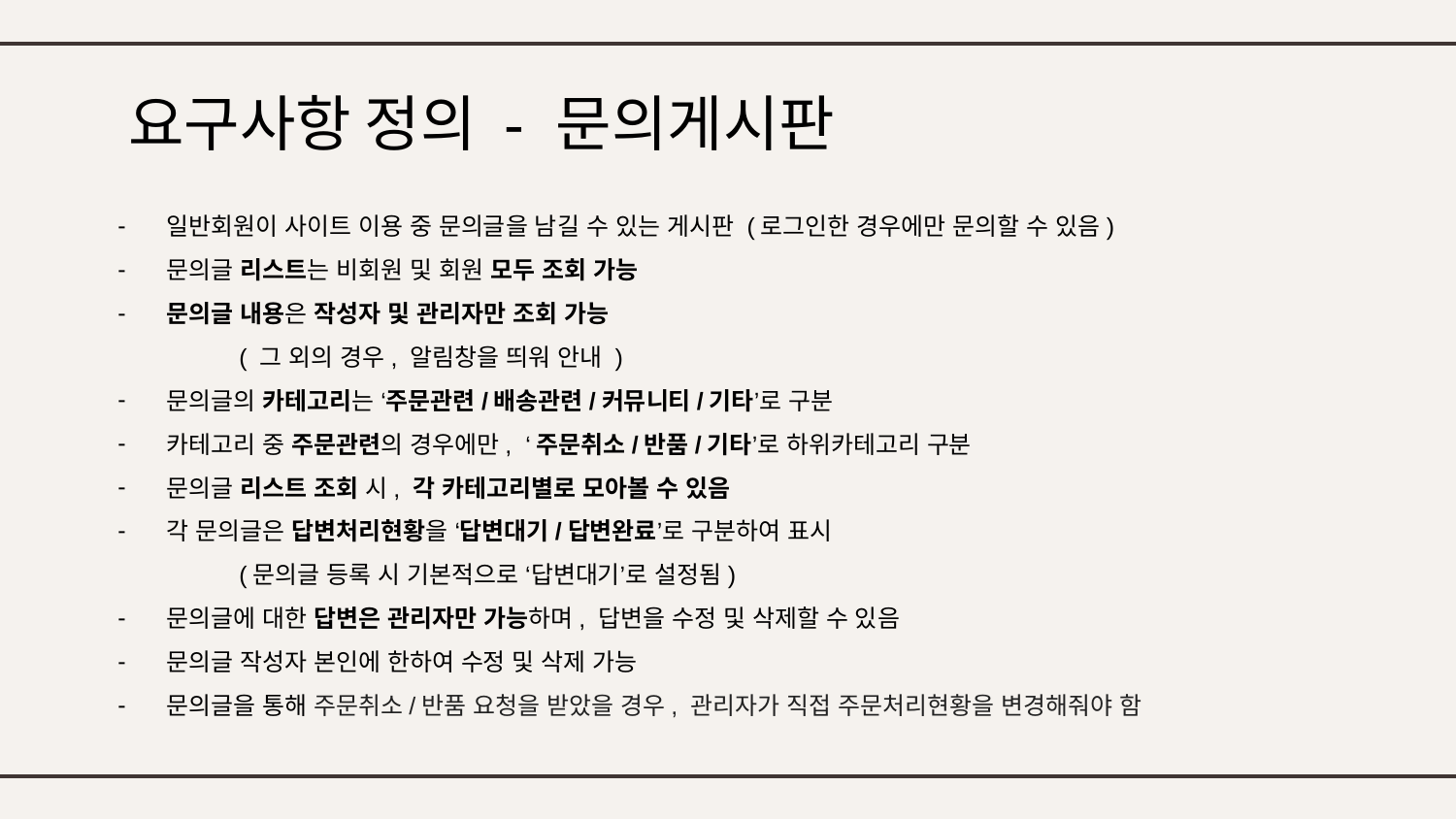

# 요구사항 정의 - 문의게시판
일반회원이 사이트 이용 중 문의글을 남길 수 있는 게시판 (로그인한 경우에만 문의할 수 있음)
문의글 리스트는 비회원 및 회원 모두 조회 가능
문의글 내용은 작성자 및 관리자만 조회 가능
	( 그 외의 경우, 알림창을 띄워 안내 )
문의글의 카테고리는 ‘주문관련/배송관련/커뮤니티/기타’로 구분
카테고리 중 주문관련의 경우에만,  ‘주문취소/반품/기타’로 하위카테고리 구분
문의글 리스트 조회 시, 각 카테고리별로 모아볼 수 있음
각 문의글은 답변처리현황을 ‘답변대기/답변완료’로 구분하여 표시
	(문의글 등록 시 기본적으로 ‘답변대기’로 설정됨)
문의글에 대한 답변은 관리자만 가능하며, 답변을 수정 및 삭제할 수 있음
문의글 작성자 본인에 한하여 수정 및 삭제 가능
문의글을 통해 주문취소/반품 요청을 받았을 경우, 관리자가 직접 주문처리현황을 변경해줘야 함